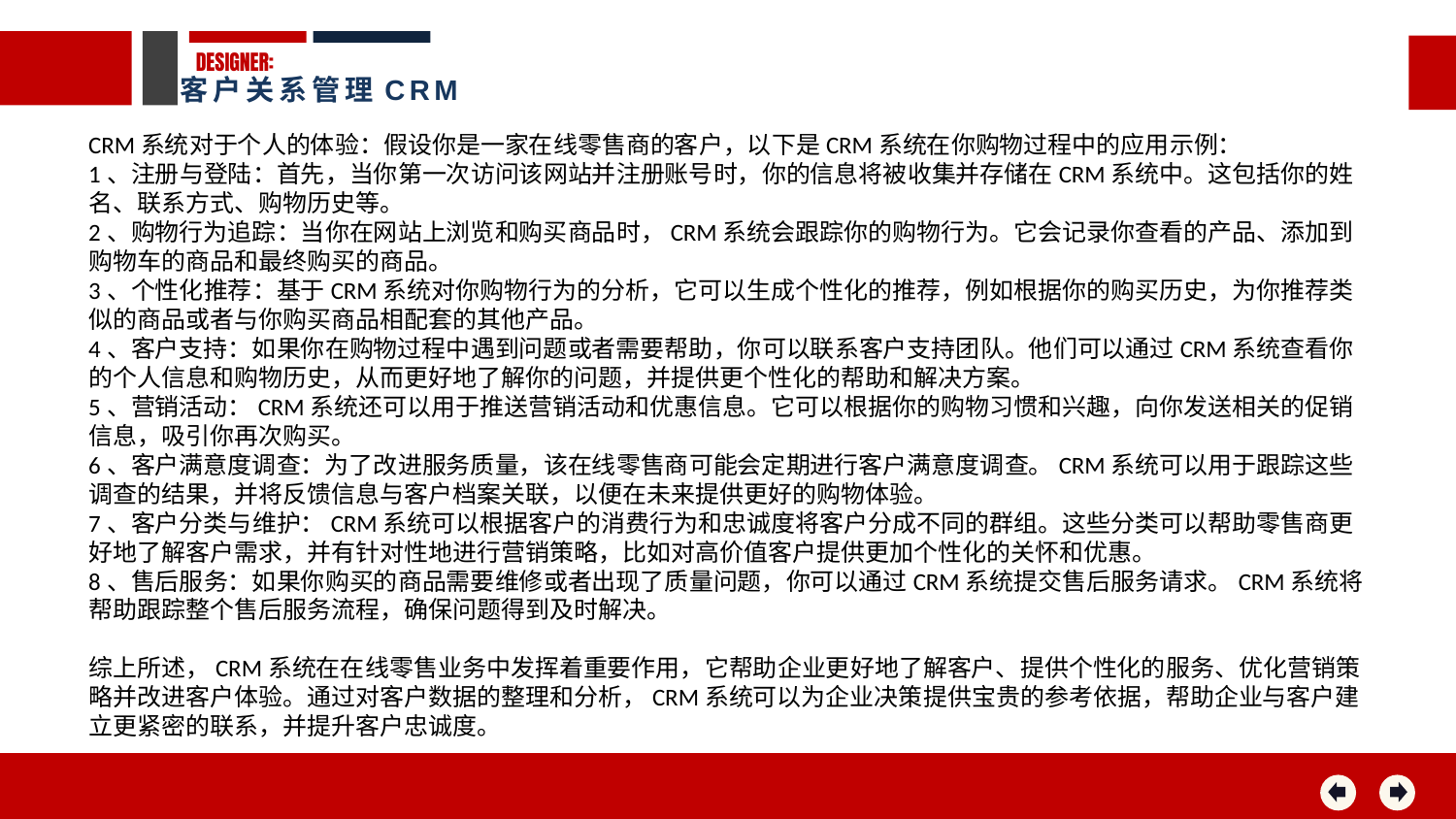

DESIGNER:
客户关系管理CRM
CRM系统对于个人的体验：假设你是一家在线零售商的客户，以下是CRM系统在你购物过程中的应用示例：
1、注册与登陆：首先，当你第一次访问该网站并注册账号时，你的信息将被收集并存储在CRM系统中。这包括你的姓名、联系方式、购物历史等。
2、购物行为追踪：当你在网站上浏览和购买商品时，CRM系统会跟踪你的购物行为。它会记录你查看的产品、添加到购物车的商品和最终购买的商品。
3、个性化推荐：基于CRM系统对你购物行为的分析，它可以生成个性化的推荐，例如根据你的购买历史，为你推荐类似的商品或者与你购买商品相配套的其他产品。
4、客户支持：如果你在购物过程中遇到问题或者需要帮助，你可以联系客户支持团队。他们可以通过CRM系统查看你的个人信息和购物历史，从而更好地了解你的问题，并提供更个性化的帮助和解决方案。
5、营销活动：CRM系统还可以用于推送营销活动和优惠信息。它可以根据你的购物习惯和兴趣，向你发送相关的促销信息，吸引你再次购买。
6、客户满意度调查：为了改进服务质量，该在线零售商可能会定期进行客户满意度调查。CRM系统可以用于跟踪这些调查的结果，并将反馈信息与客户档案关联，以便在未来提供更好的购物体验。
7、客户分类与维护：CRM系统可以根据客户的消费行为和忠诚度将客户分成不同的群组。这些分类可以帮助零售商更好地了解客户需求，并有针对性地进行营销策略，比如对高价值客户提供更加个性化的关怀和优惠。
8、售后服务：如果你购买的商品需要维修或者出现了质量问题，你可以通过CRM系统提交售后服务请求。CRM系统将帮助跟踪整个售后服务流程，确保问题得到及时解决。

综上所述，CRM系统在在线零售业务中发挥着重要作用，它帮助企业更好地了解客户、提供个性化的服务、优化营销策略并改进客户体验。通过对客户数据的整理和分析，CRM系统可以为企业决策提供宝贵的参考依据，帮助企业与客户建立更紧密的联系，并提升客户忠诚度。